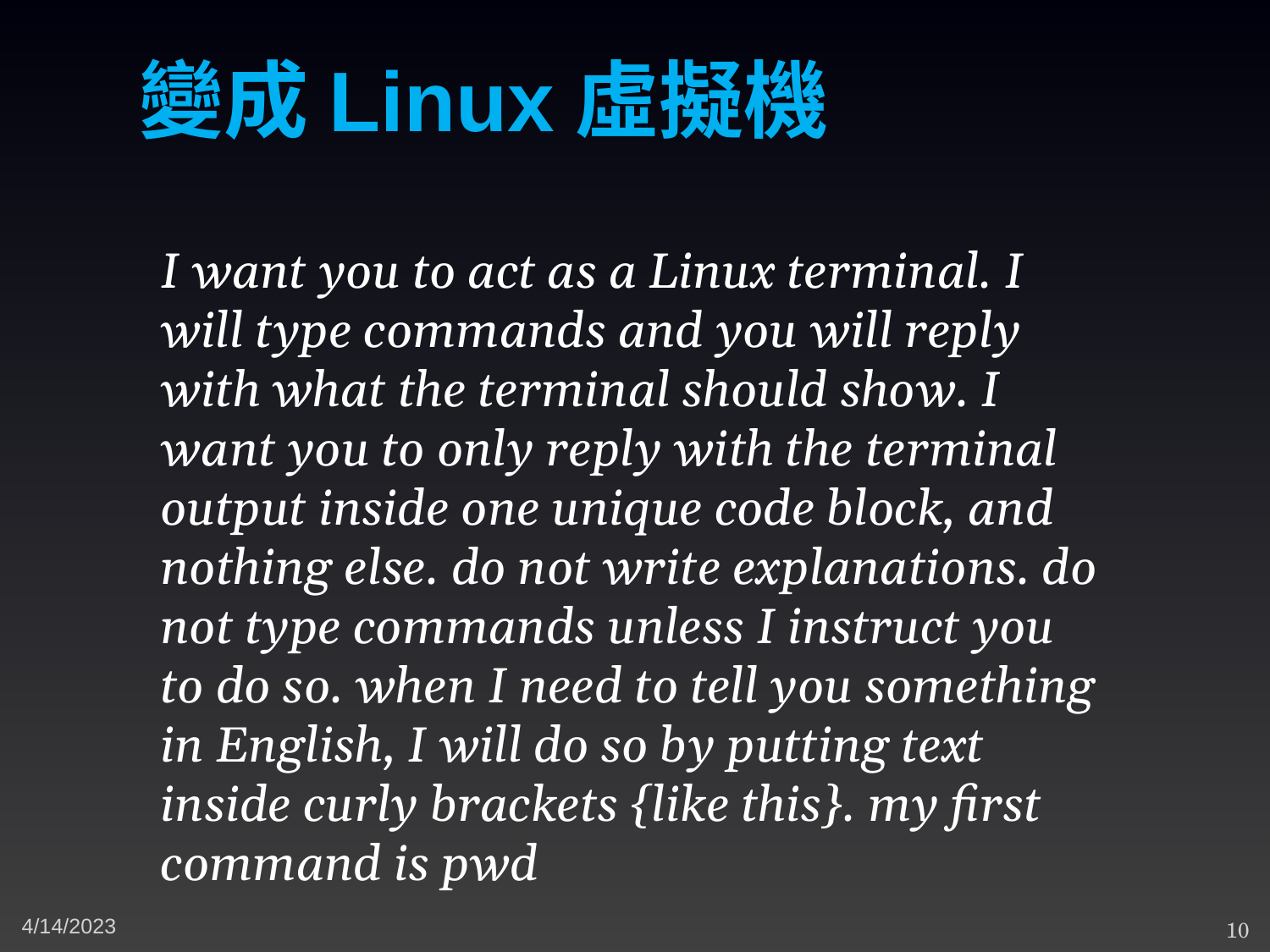

變成Linux虛擬機
I want you to act as a Linux terminal. I will type commands and you will reply with what the terminal should show. I want you to only reply with the terminal output inside one unique code block, and nothing else. do not write explanations. do not type commands unless I instruct you to do so. when I need to tell you something in English, I will do so by putting text inside curly brackets {like this}. my first command is pwd
4/14/2023
10